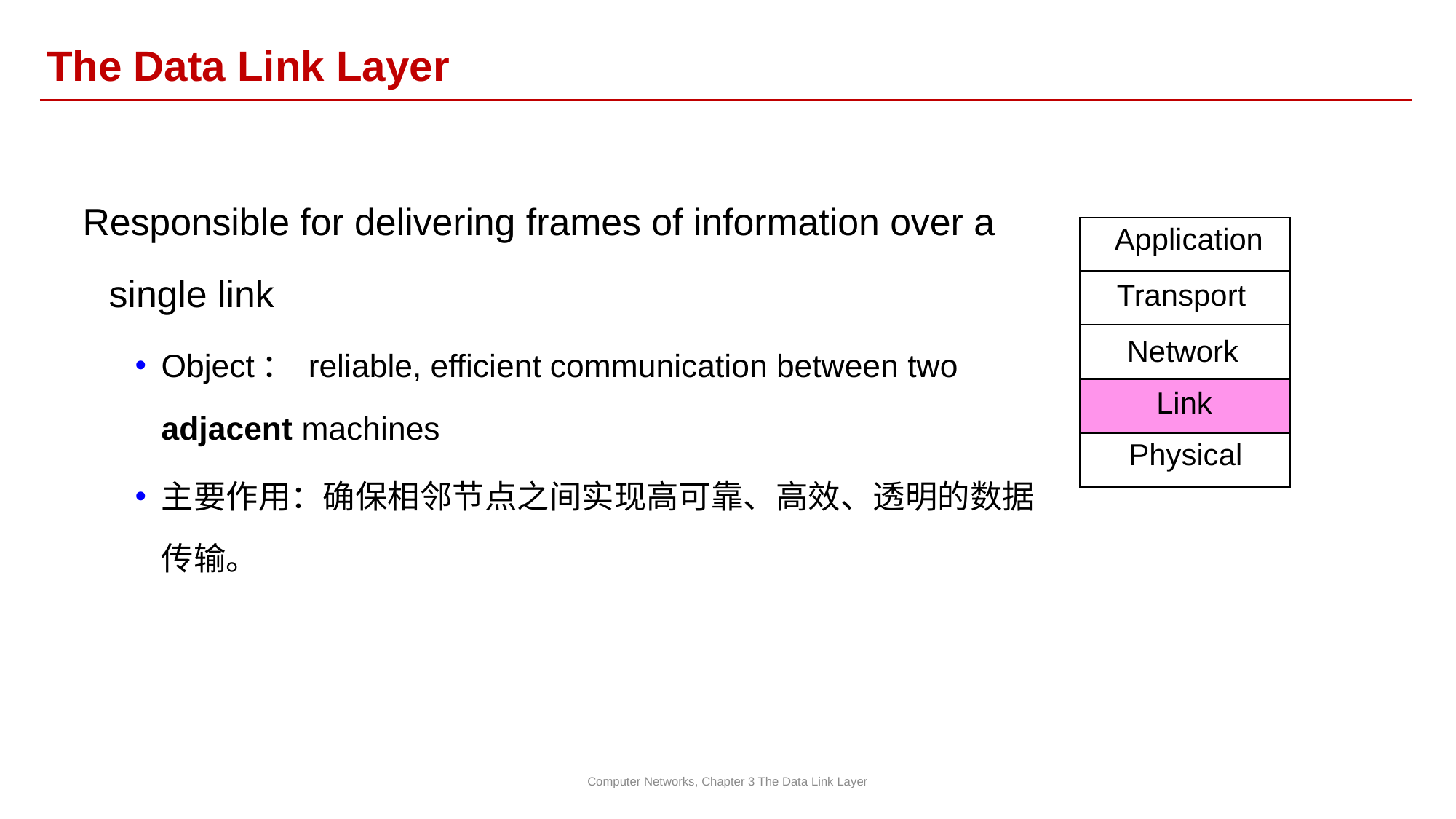

The Data Link Layer
Responsible for delivering frames of information over a single link
Object： reliable, efficient communication between two adjacent machines
主要作用：确保相邻节点之间实现高可靠、高效、透明的数据传输。
Application

Transport

Network
Link

Physical

Computer Networks, Chapter 3 The Data Link Layer